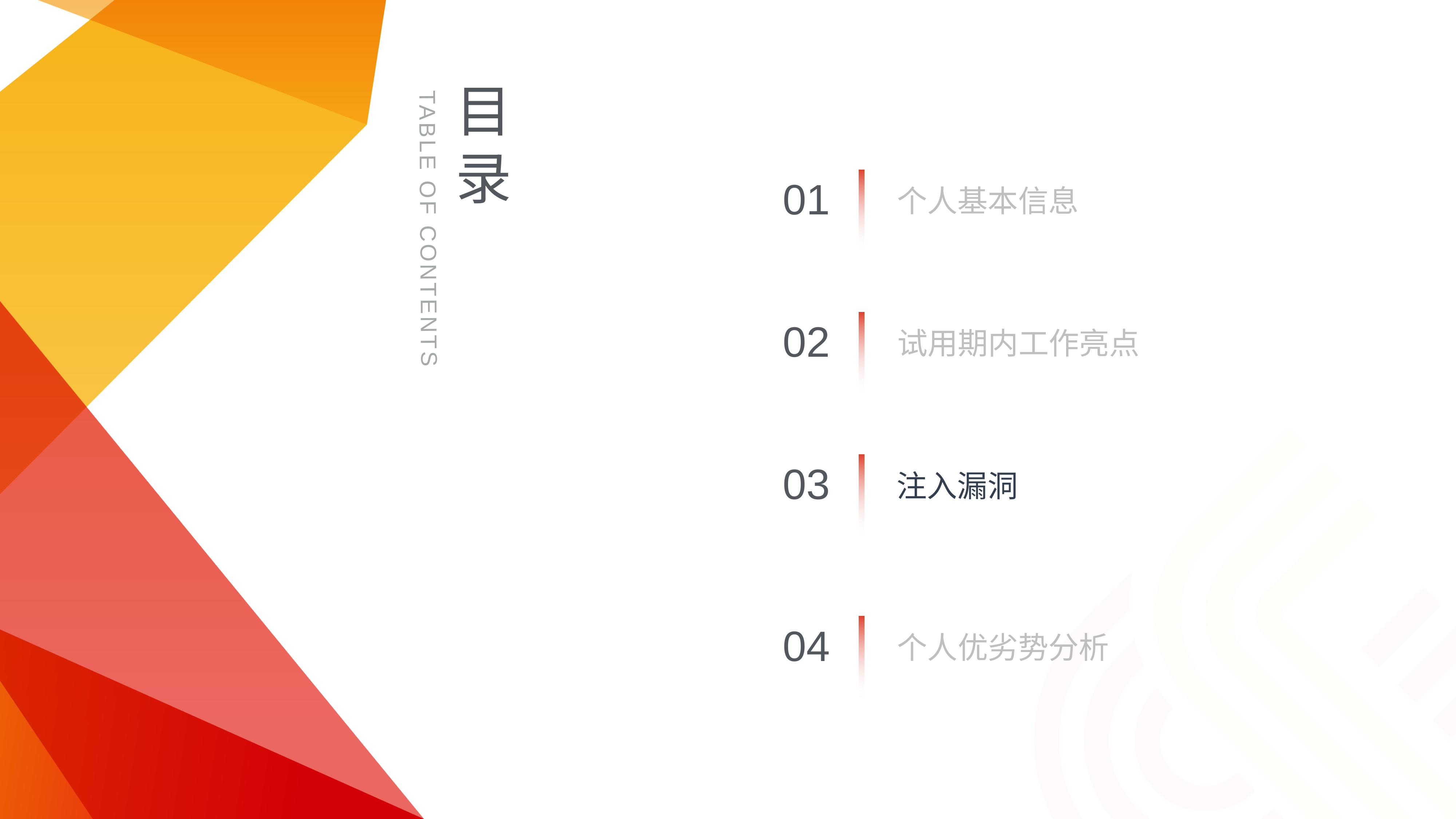

01
个人基本信息

02
试用期内工作亮点

03
注入漏洞

04
个人优劣势分析